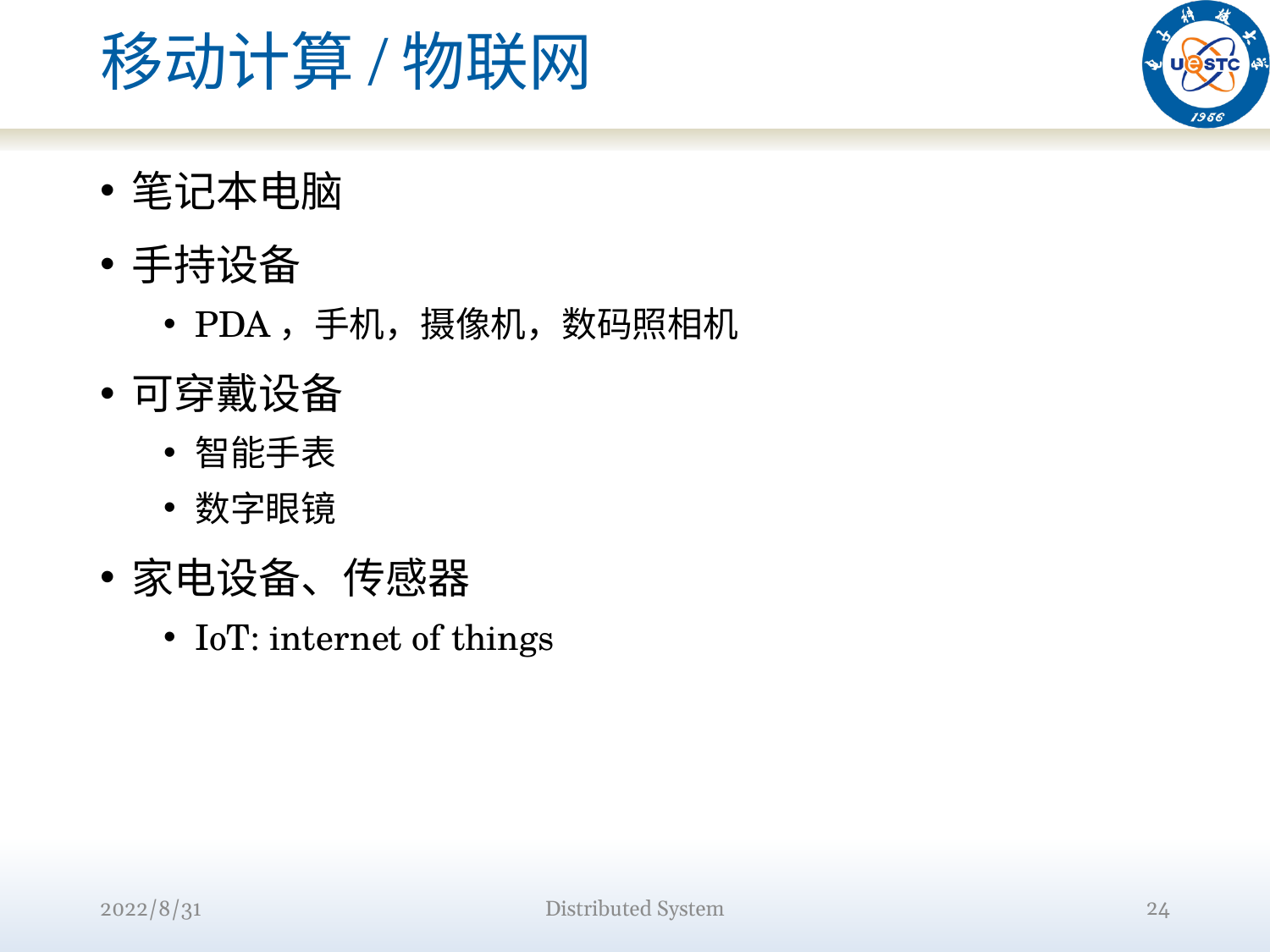

# 移动计算/物联网
笔记本电脑
手持设备
PDA，手机，摄像机，数码照相机
可穿戴设备
智能手表
数字眼镜
家电设备、传感器
IoT: internet of things
2022/8/31
Distributed System
24